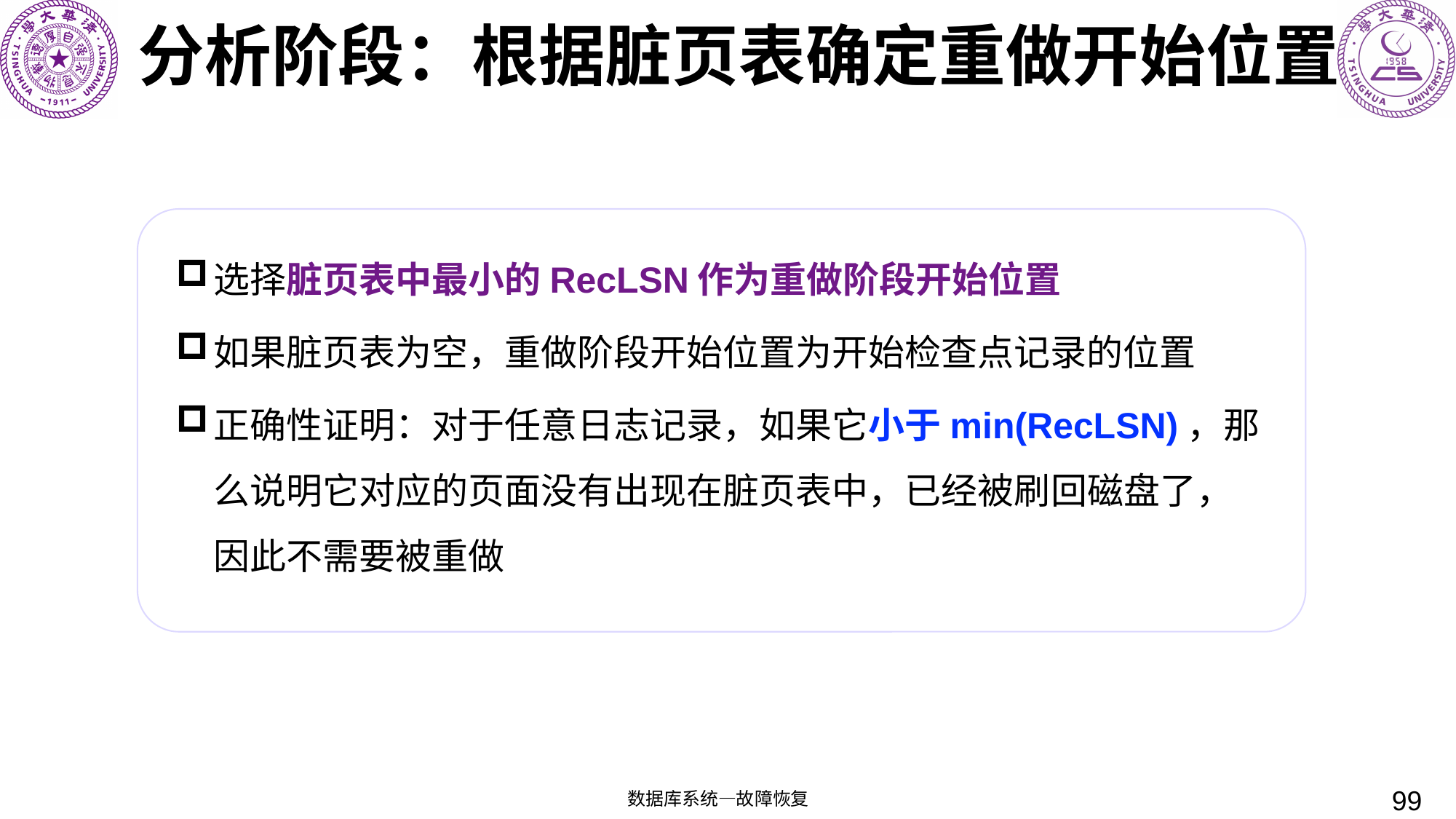

# 分析阶段：根据脏页表确定重做开始位置

选择脏页表中最小的RecLSN作为重做阶段开始位置
如果脏页表为空，重做阶段开始位置为开始检查点记录的位置
正确性证明：对于任意日志记录，如果它小于min(RecLSN)，那么说明它对应的页面没有出现在脏页表中，已经被刷回磁盘了，因此不需要被重做

99
数据库系统—故障恢复